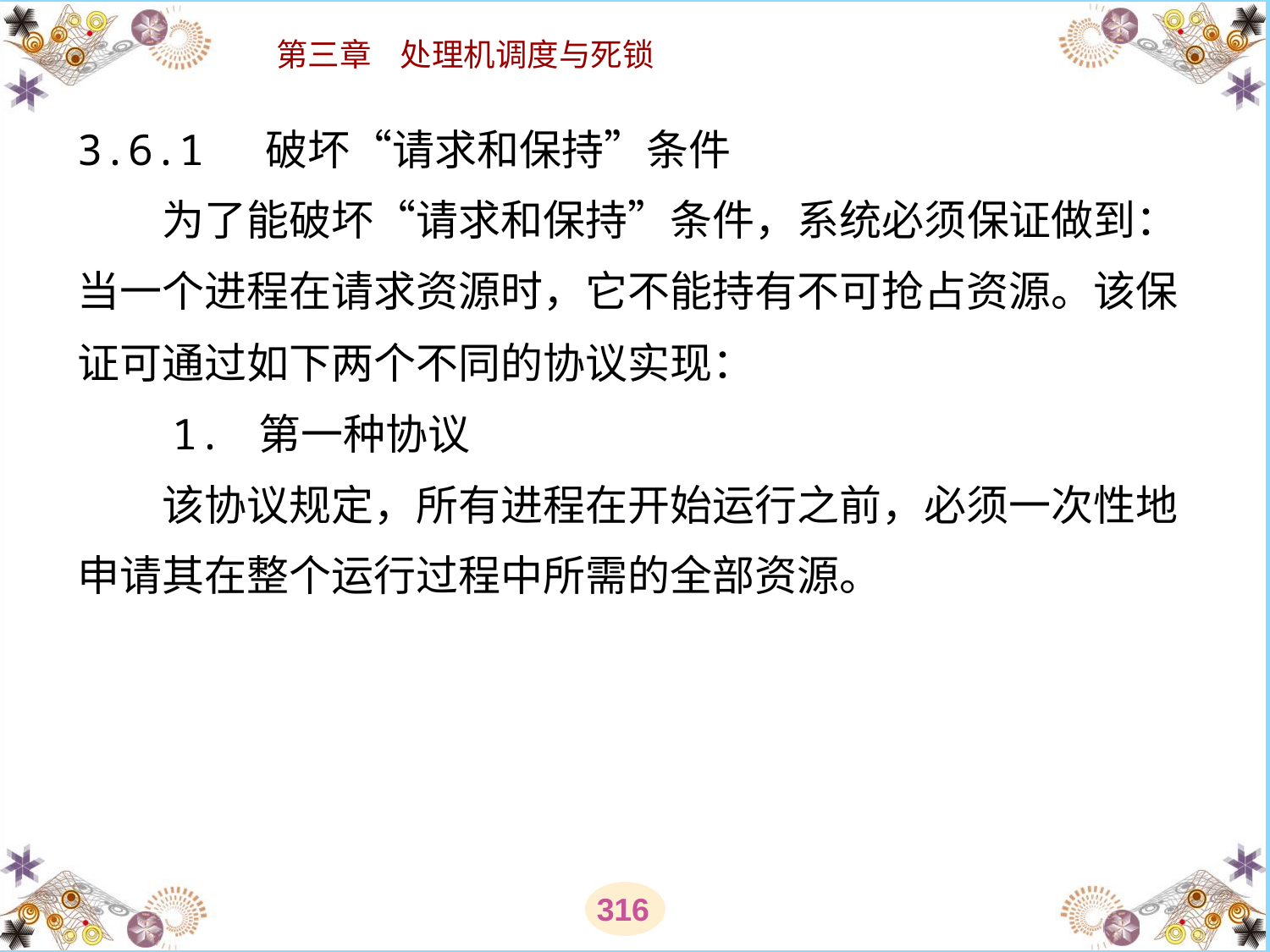

# 3.6.1  破坏“请求和保持”条件 　　为了能破坏“请求和保持”条件，系统必须保证做到：当一个进程在请求资源时，它不能持有不可抢占资源。该保证可通过如下两个不同的协议实现： 　　1. 第一种协议 　　该协议规定，所有进程在开始运行之前，必须一次性地申请其在整个运行过程中所需的全部资源。